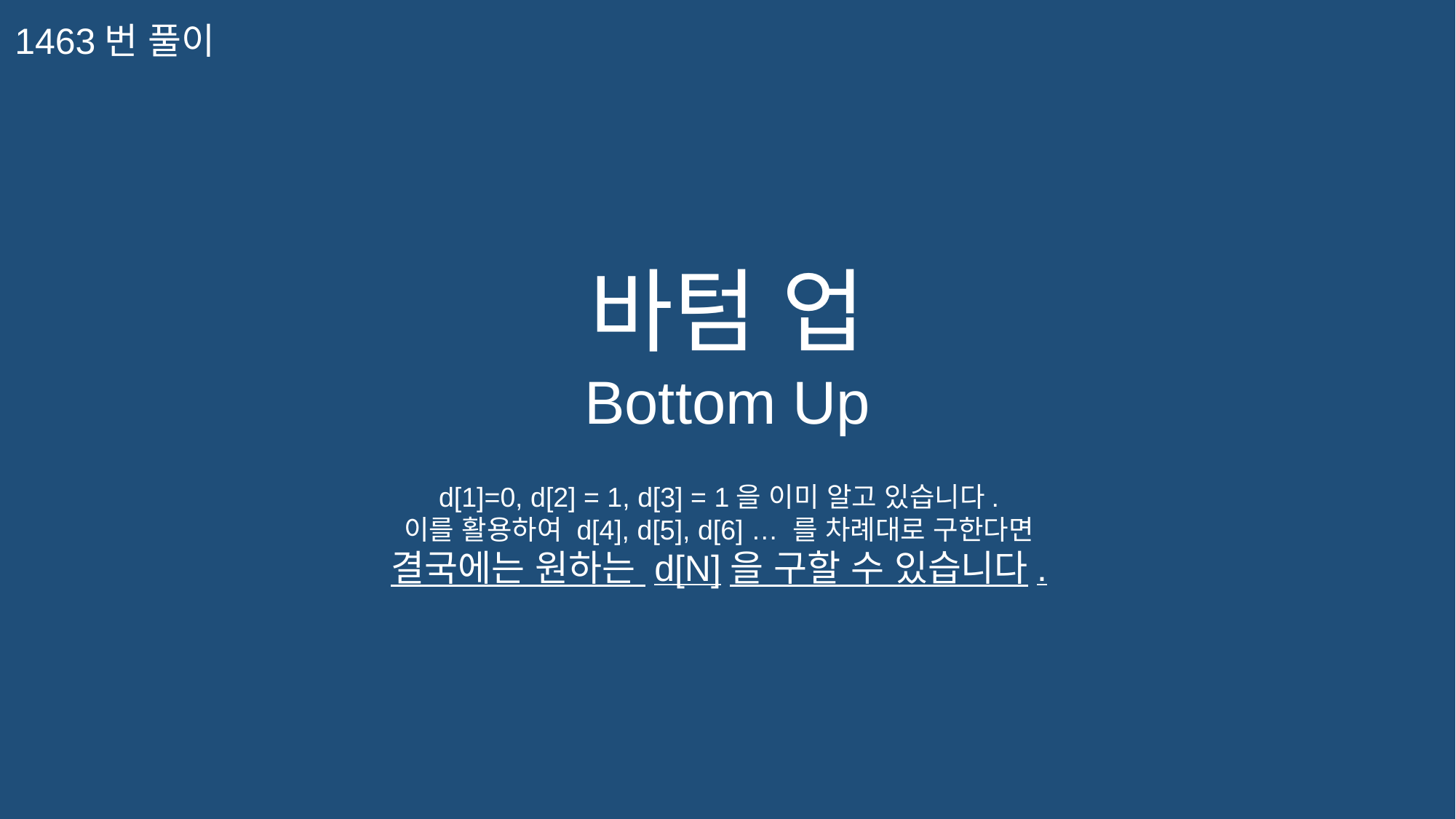

1463번 풀이
바텀 업
Bottom Up
d[1]=0, d[2] = 1, d[3] = 1을 이미 알고 있습니다.
이를 활용하여 d[4], d[5], d[6] … 를 차례대로 구한다면
결국에는 원하는 d[N]을 구할 수 있습니다.